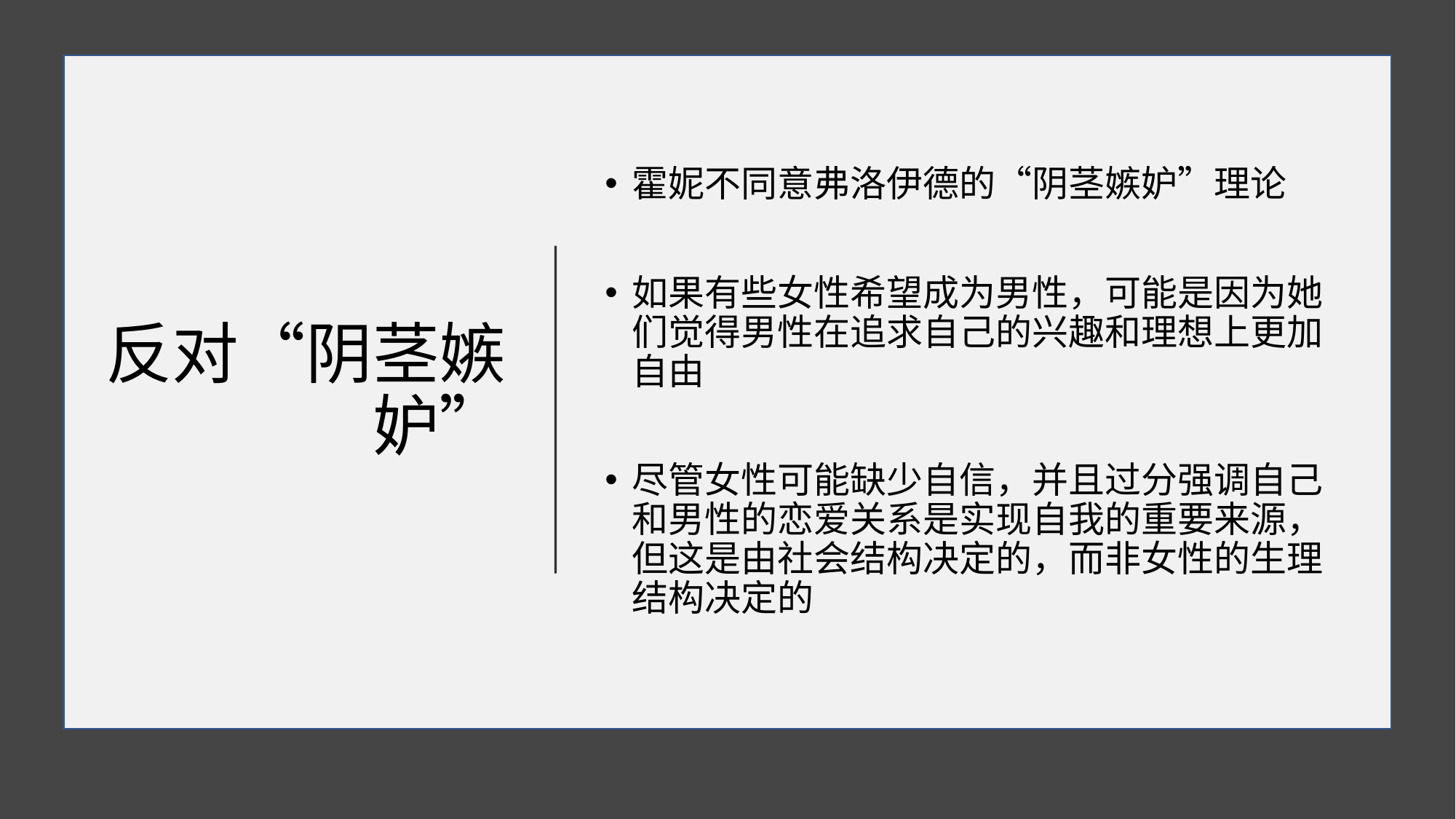

# 反对“阴茎嫉妒”
霍妮不同意弗洛伊德的“阴茎嫉妒”理论

如果有些女性希望成为男性，可能是因为她们觉得男性在追求自己的兴趣和理想上更加自由

尽管女性可能缺少自信，并且过分强调自己和男性的恋爱关系是实现自我的重要来源，但这是由社会结构决定的，而非女性的生理结构决定的